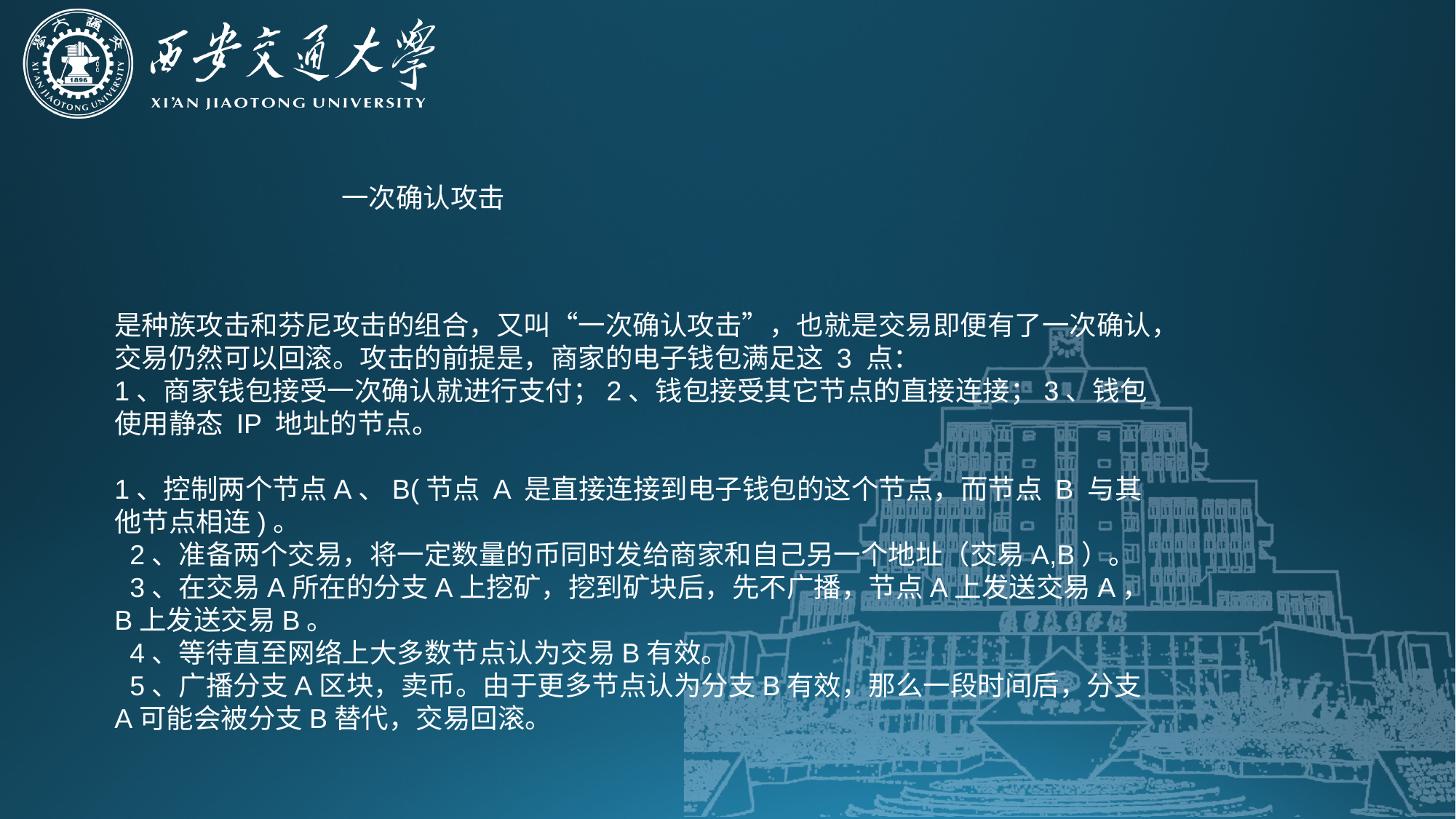

一次确认攻击
是种族攻击和芬尼攻击的组合，又叫“一次确认攻击”，也就是交易即便有了一次确认，交易仍然可以回滚。攻击的前提是，商家的电子钱包满足这 3 点：
1、商家钱包接受一次确认就进行支付；2、钱包接受其它节点的直接连接；3、钱包使用静态 IP 地址的节点。

1、控制两个节点A、B(节点 A 是直接连接到电子钱包的这个节点，而节点 B 与其他节点相连)。
  2、准备两个交易，将一定数量的币同时发给商家和自己另一个地址（交易A,B）。
  3、在交易A所在的分支A上挖矿，挖到矿块后，先不广播，节点A上发送交易A，B上发送交易B。
  4、等待直至网络上大多数节点认为交易B有效。
  5、广播分支A区块，卖币。由于更多节点认为分支B有效，那么一段时间后，分支A可能会被分支B替代，交易回滚。